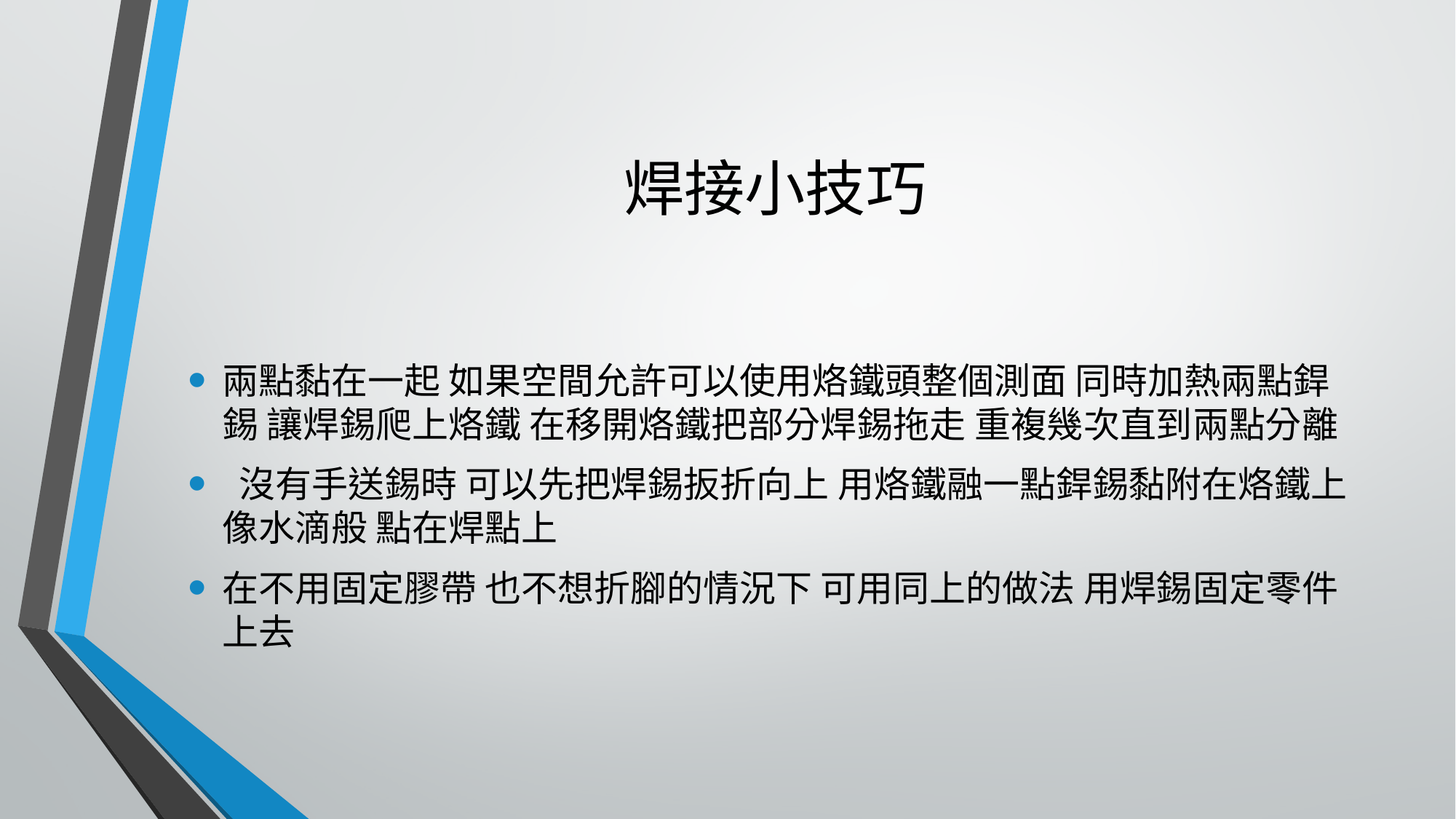

# 焊接小技巧
兩點黏在一起 如果空間允許可以使用烙鐵頭整個測面 同時加熱兩點銲錫 讓焊錫爬上烙鐵 在移開烙鐵把部分焊錫拖走 重複幾次直到兩點分離
 沒有手送錫時 可以先把焊錫扳折向上 用烙鐵融一點銲錫黏附在烙鐵上像水滴般 點在焊點上
在不用固定膠帶 也不想折腳的情況下 可用同上的做法 用焊錫固定零件上去